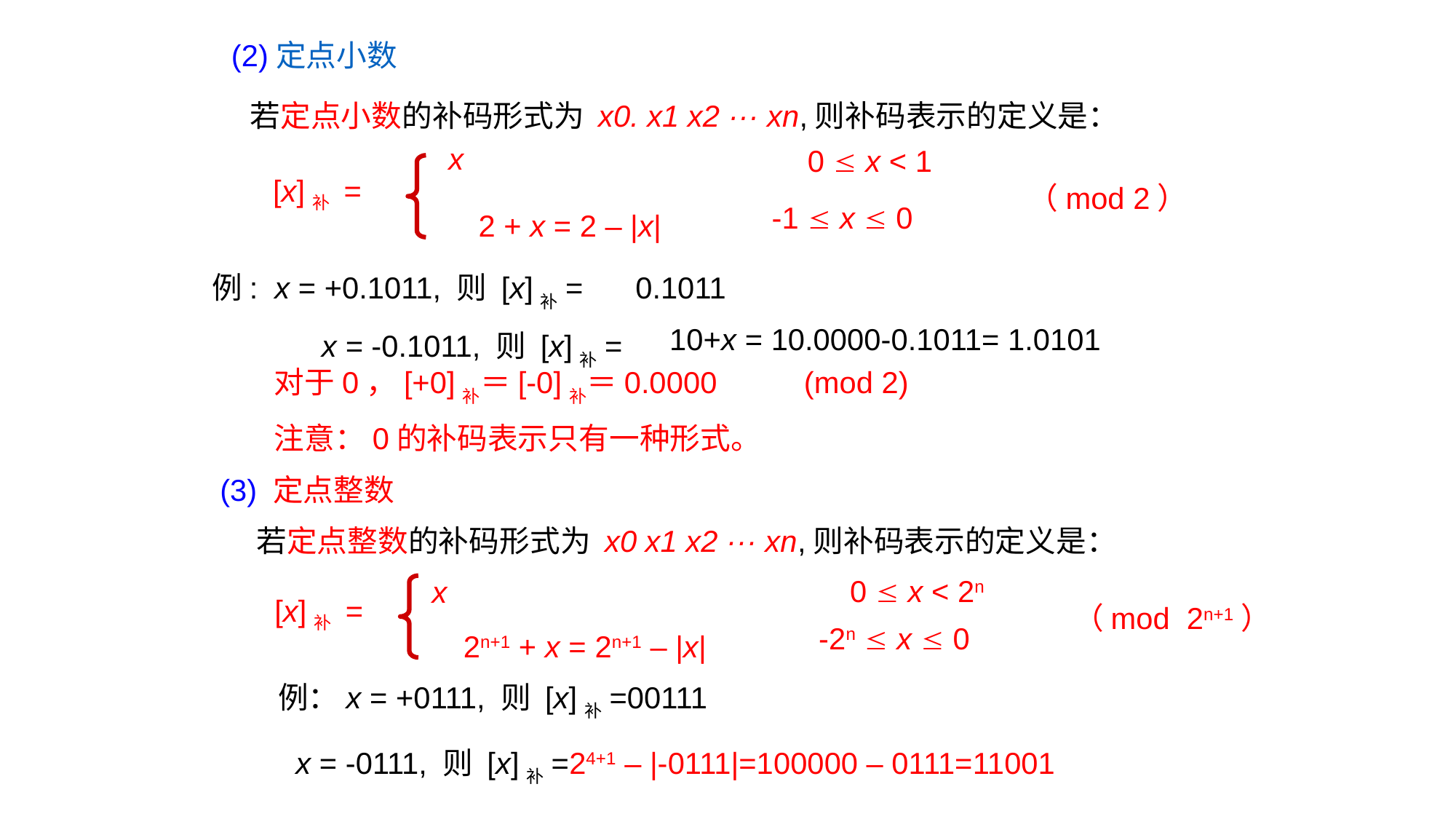

(2)定点小数
   若定点小数的补码形式为 x0. x1 x2 ··· xn,则补码表示的定义是：
 x
0 ≤ x < 1

[x]补 =
   （mod 2）
  -1 ≤ x ≤ 0
 2 + x = 2 – |x|
例:  x = +0.1011, 则 [x]补=
0.1011
x = -0.1011, 则 [x]补=
10+x = 10.0000-0.1011= 1.0101
    对于0，[+0]补＝[-0]补＝0.0000     　(mod 2)
    注意：0的补码表示只有一种形式。
(3) 定点整数
   若定点整数的补码形式为 x0 x1 x2 ··· xn,则补码表示的定义是：
0 ≤ x < 2n
 x

[x]补 =
（mod  2n+1）
  -2n ≤ x ≤ 0
 2n+1 + x = 2n+1 – |x|
例：x = +0111, 则 [x]补=00111
      x = -0111, 则 [x]补=24+1 – |-0111|=100000 – 0111=11001